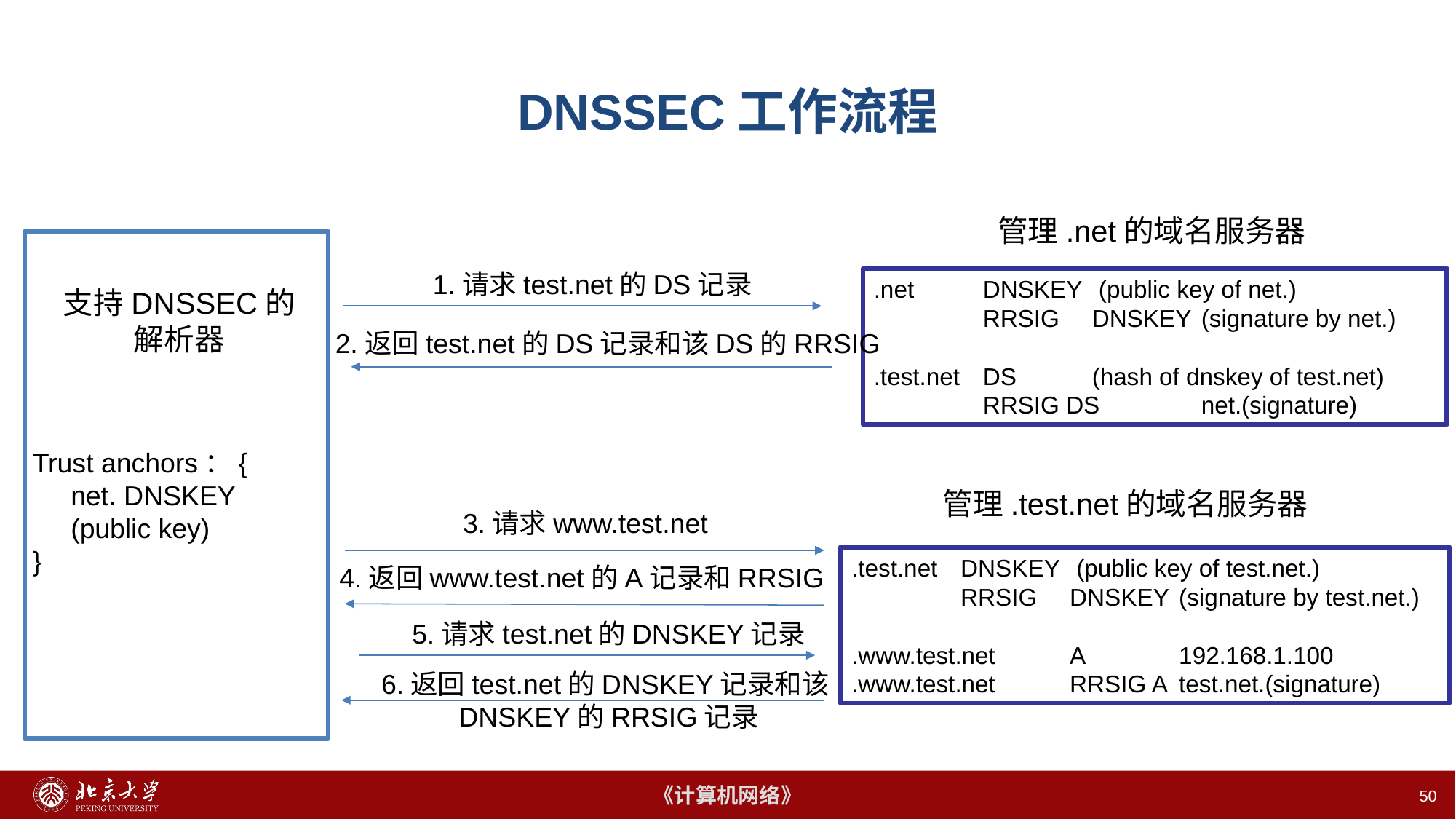

# DNSSEC工作流程
管理.net的域名服务器

支持DNSSEC的
解析器
Trust anchors：{
     net. DNSKEY
     (public key)
}
1.请求test.net的DS记录
.net 	DNSKEY	 (public key of net.)
	RRSIG	DNSKEY	(signature by net.)

.test.net	DS	(hash of dnskey of test.net)
	RRSIG DS	net.(signature)
2.返回test.net的DS记录和该DS的RRSIG
管理.test.net的域名服务器
3.请求www.test.net
.test.net 	DNSKEY	 (public key of test.net.)
	RRSIG	DNSKEY	(signature by test.net.)

.www.test.net	A	192.168.1.100
.www.test.net	RRSIG A	test.net.(signature)
4.返回www.test.net的A记录和RRSIG
5.请求test.net的DNSKEY记录
6.返回test.net的DNSKEY记录和该DNSKEY的RRSIG记录
50